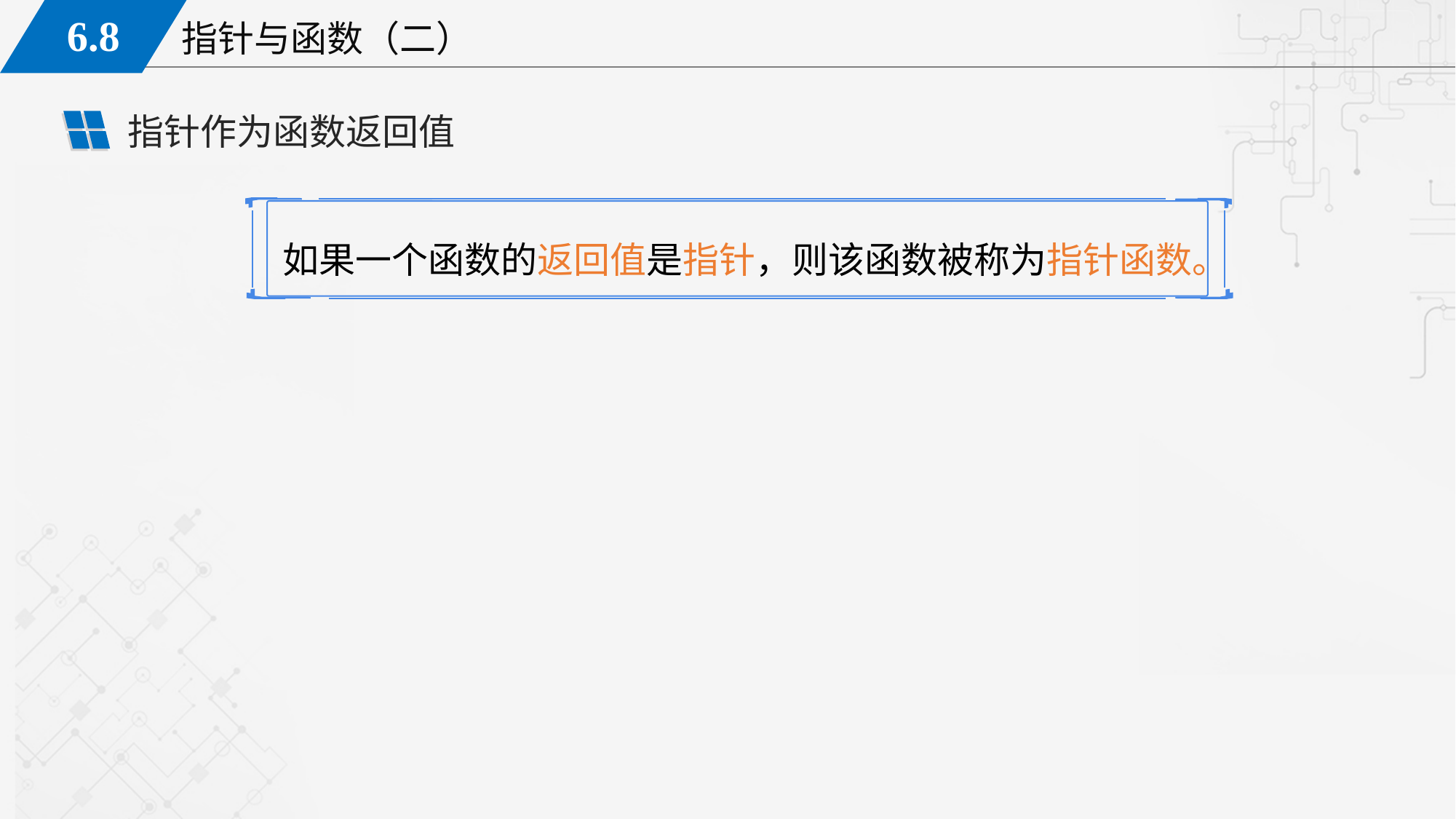

指针作为函数返回值

如果一个函数的返回值是指针，则该函数被称为指针函数。